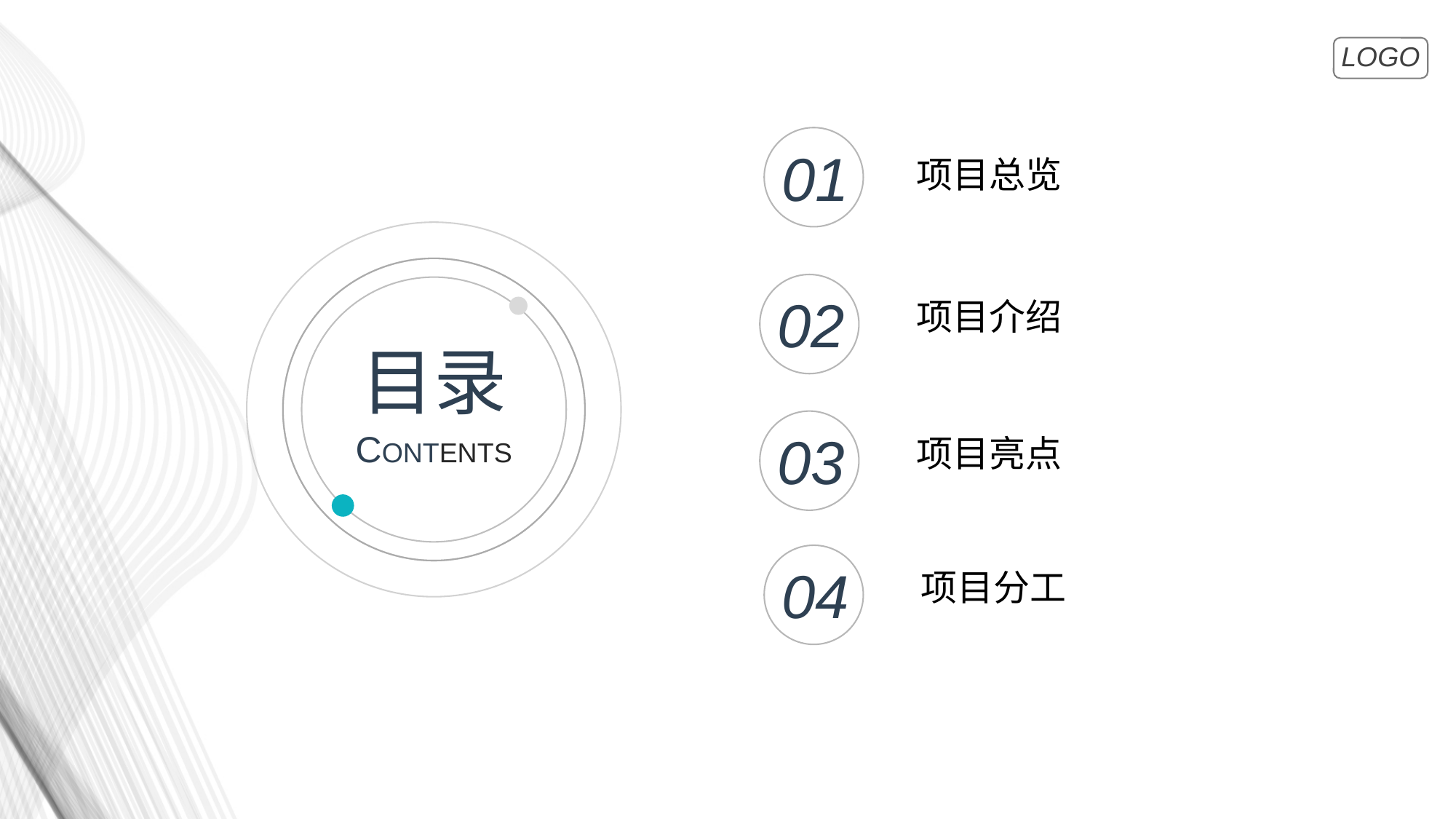

01
项目总览

02
项目介绍

目录

03
CONTENTS
项目亮点

04
项目分工